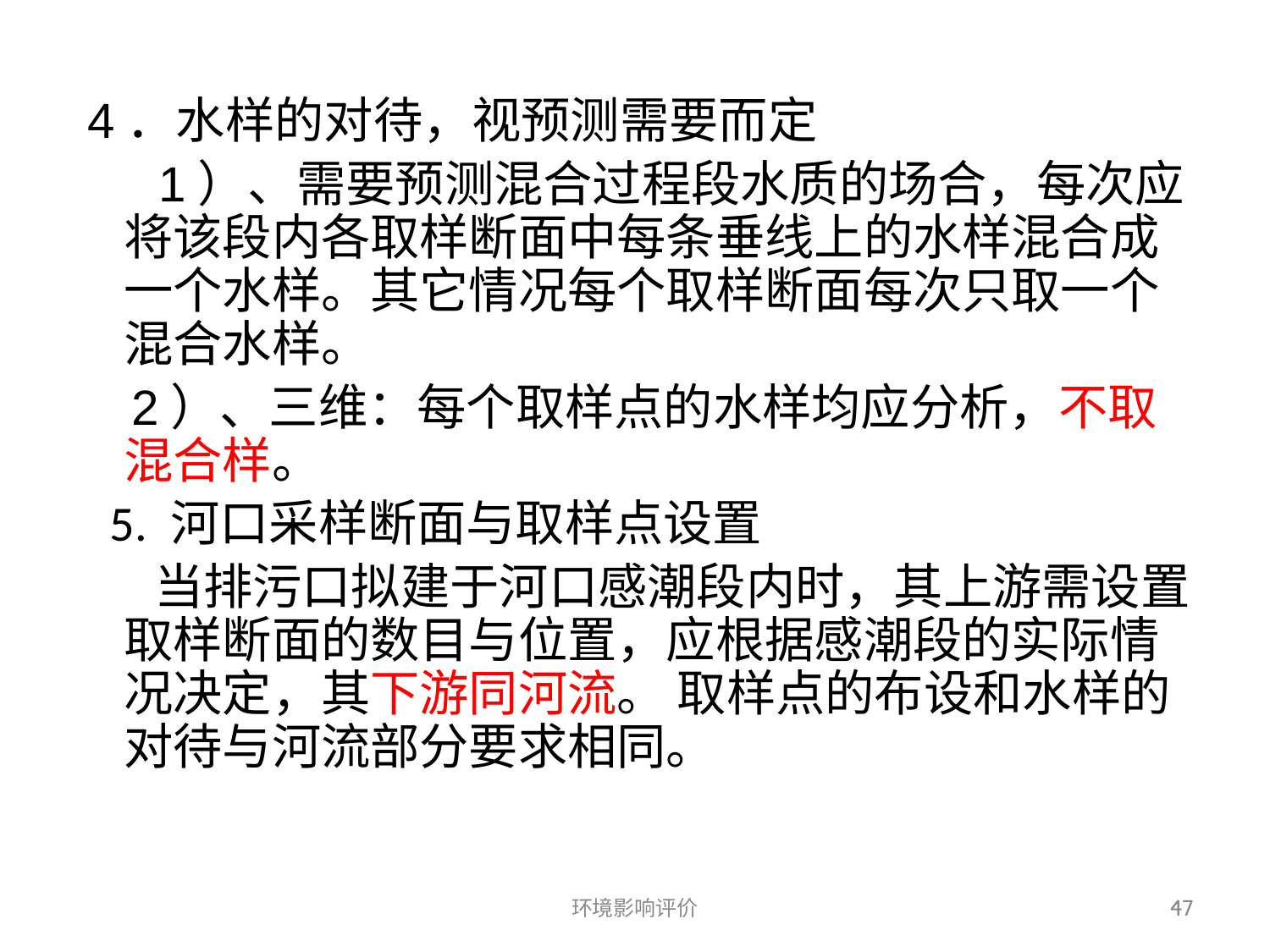

#
 4．水样的对待，视预测需要而定
      1）、需要预测混合过程段水质的场合，每次应将该段内各取样断面中每条垂线上的水样混合成一个水样。其它情况每个取样断面每次只取一个混合水样。
    2）、三维：每个取样点的水样均应分析，不取混合样。
   5. 河口采样断面与取样点设置
      当排污口拟建于河口感潮段内时，其上游需设置取样断面的数目与位置，应根据感潮段的实际情况决定，其下游同河流。 取样点的布设和水样的对待与河流部分要求相同。
环境影响评价
47